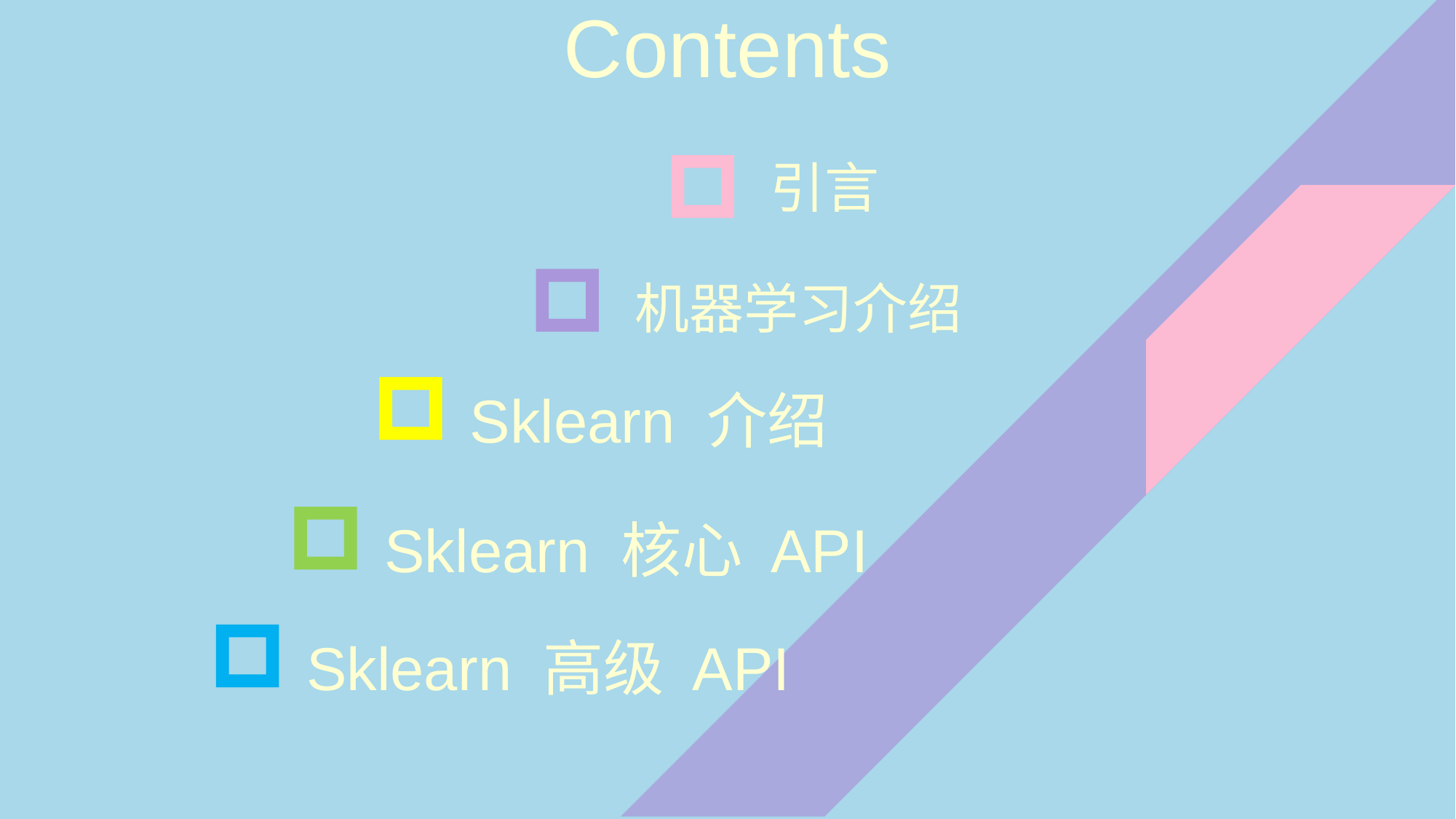

Contents
 引言

 机器学习介绍

 Sklearn 介绍

 Sklearn 核心 API

 Sklearn 高级 API